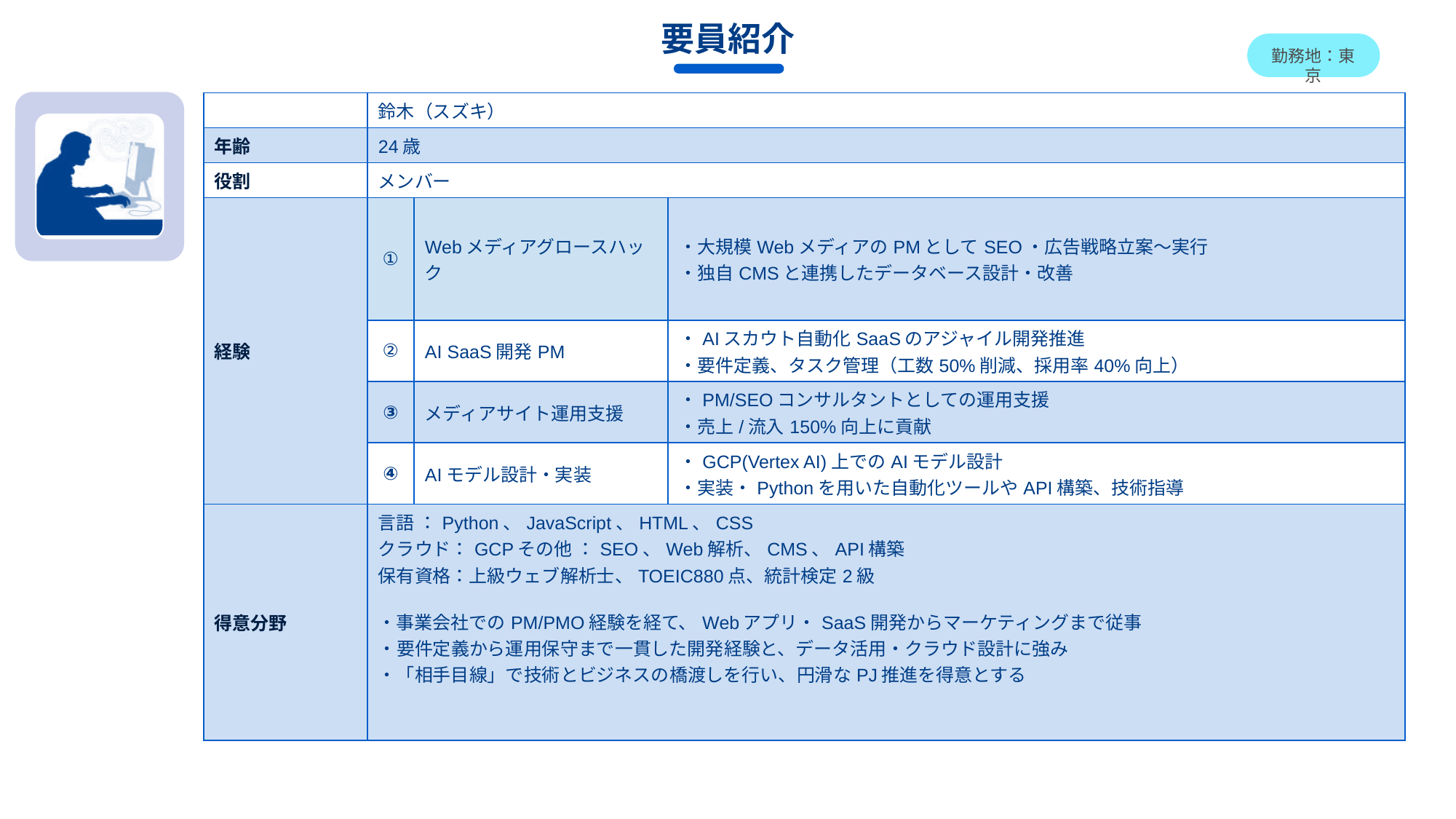

# 要員紹介
勤務地：東京

|  | 鈴木（スズキ） |  |  |
| --- | --- | --- | --- |
| 年齢 | 24歳 |  |  |
| 役割 | メンバー |  |  |
| 経験 | ① | Webメディアグロースハック | ・大規模WebメディアのPMとしてSEO・広告戦略立案～実行 ・独自CMSと連携したデータベース設計・改善 |
|  | ② | AI SaaS開発PM | ・AIスカウト自動化SaaSのアジャイル開発推進 ・要件定義、タスク管理（工数50%削減、採用率40%向上） |
|  | ③ | メディアサイト運用支援 | ・PM/SEOコンサルタントとしての運用支援 ・売上/流入150%向上に貢献 |
|  | ④ | AIモデル設計・実装 | ・GCP(Vertex AI)上でのAIモデル設計 ・実装・Pythonを用いた自動化ツールやAPI構築、技術指導 |
| 得意分野 | 言語 ：Python、JavaScript、HTML、CSS クラウド：GCPその他 ：SEO、Web解析、CMS、API構築 保有資格：上級ウェブ解析士、TOEIC880点、統計検定2級 ・事業会社でのPM/PMO経験を経て、Webアプリ・SaaS開発からマーケティングまで従事 ・要件定義から運用保守まで一貫した開発経験と、データ活用・クラウド設計に強み ・「相手目線」で技術とビジネスの橋渡しを行い、円滑なPJ推進を得意とする |  |  |